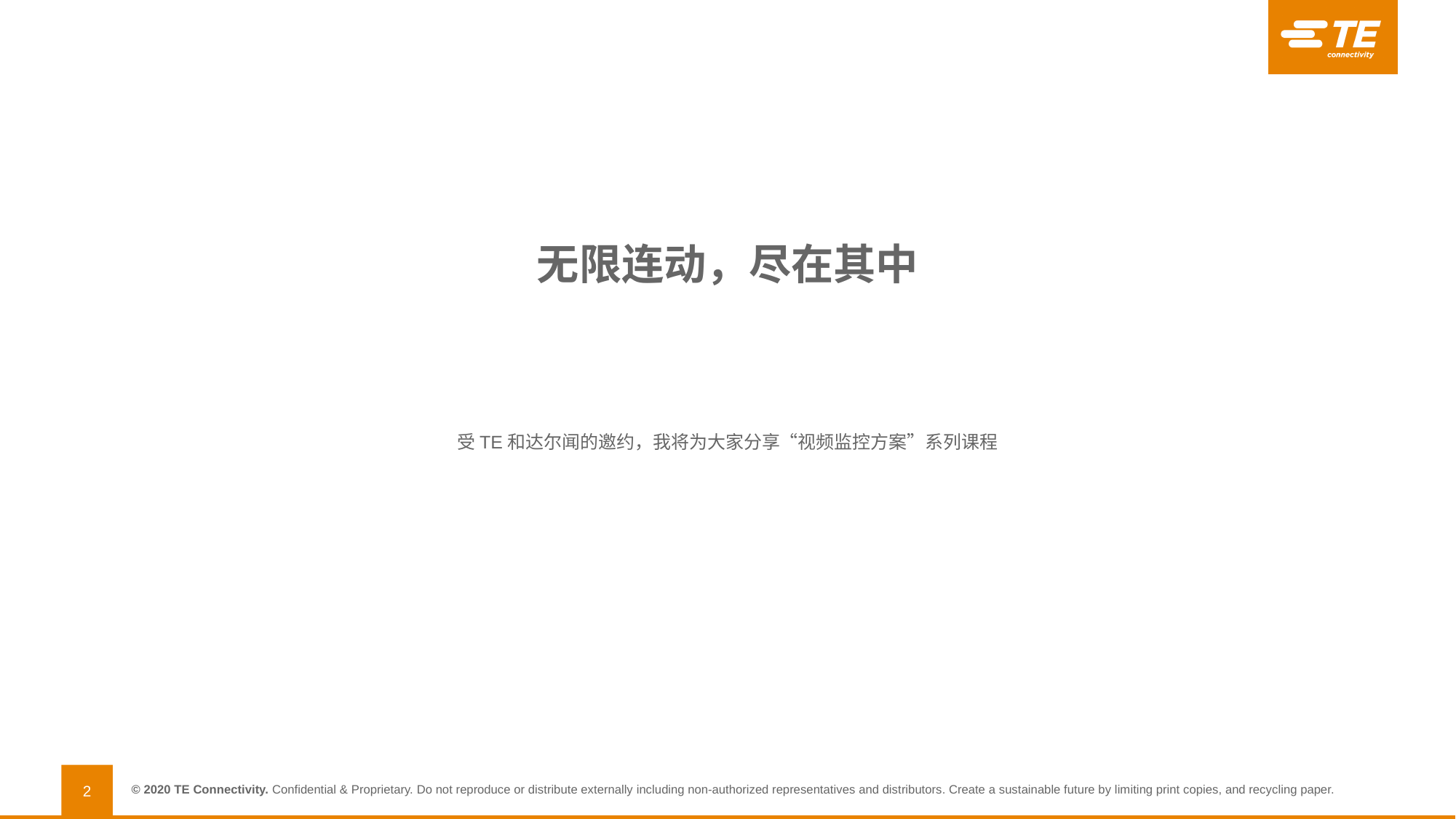

# 无限连动，尽在其中
受TE和达尔闻的邀约，我将为大家分享“视频监控方案”系列课程

2